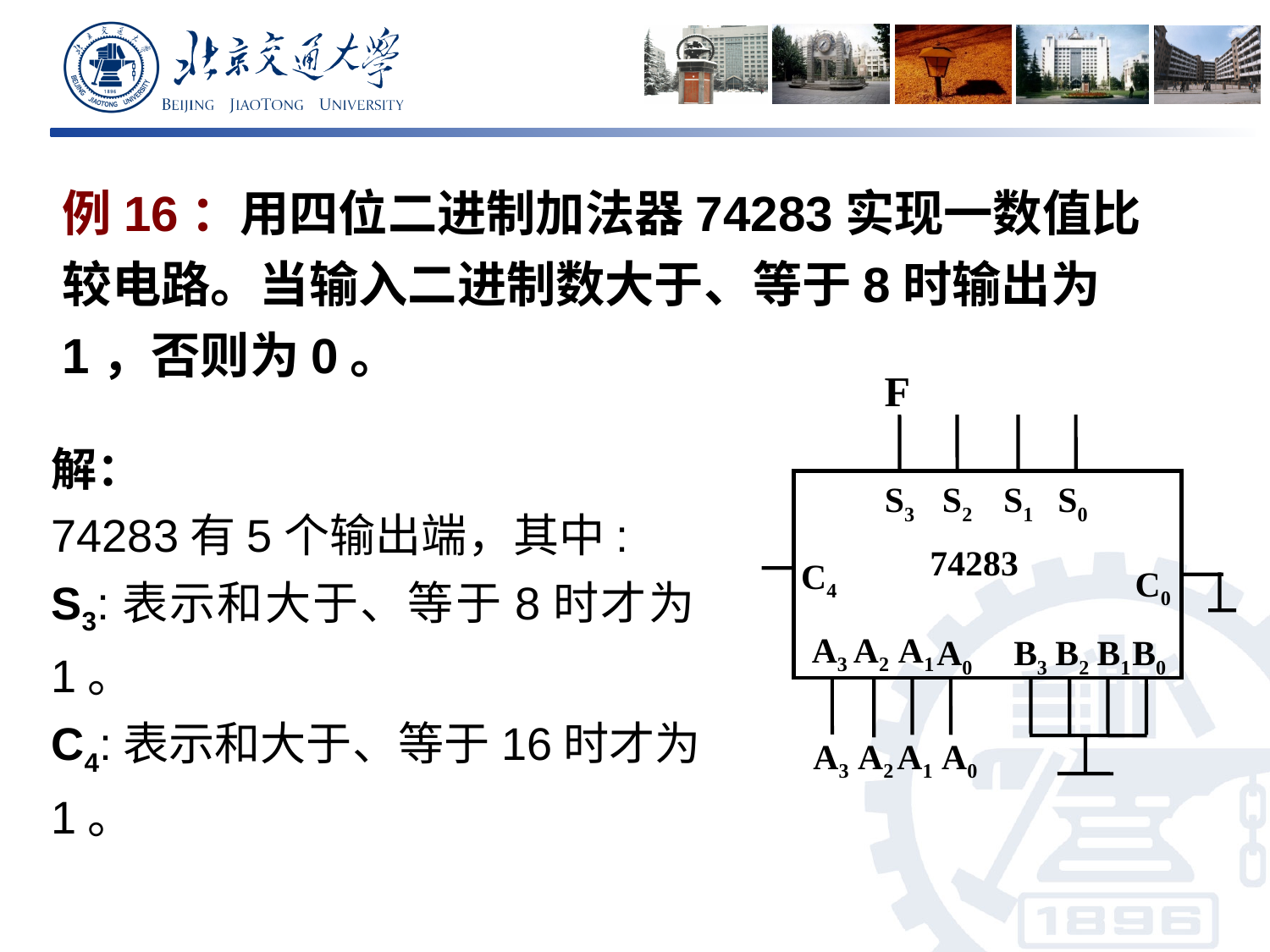

例16：用四位二进制加法器74283实现一数值比较电路。当输入二进制数大于、等于8时输出为1，否则为0。
F

S3
S2
S1
S0
74283
C4
C0

A3
A2
A1
A0
B3
B2
B1
B0

A3
A2
A1
A0

解：
74283有5个输出端，其中:
S3:表示和大于、等于8时才为1。
C4:表示和大于、等于16时才为1。